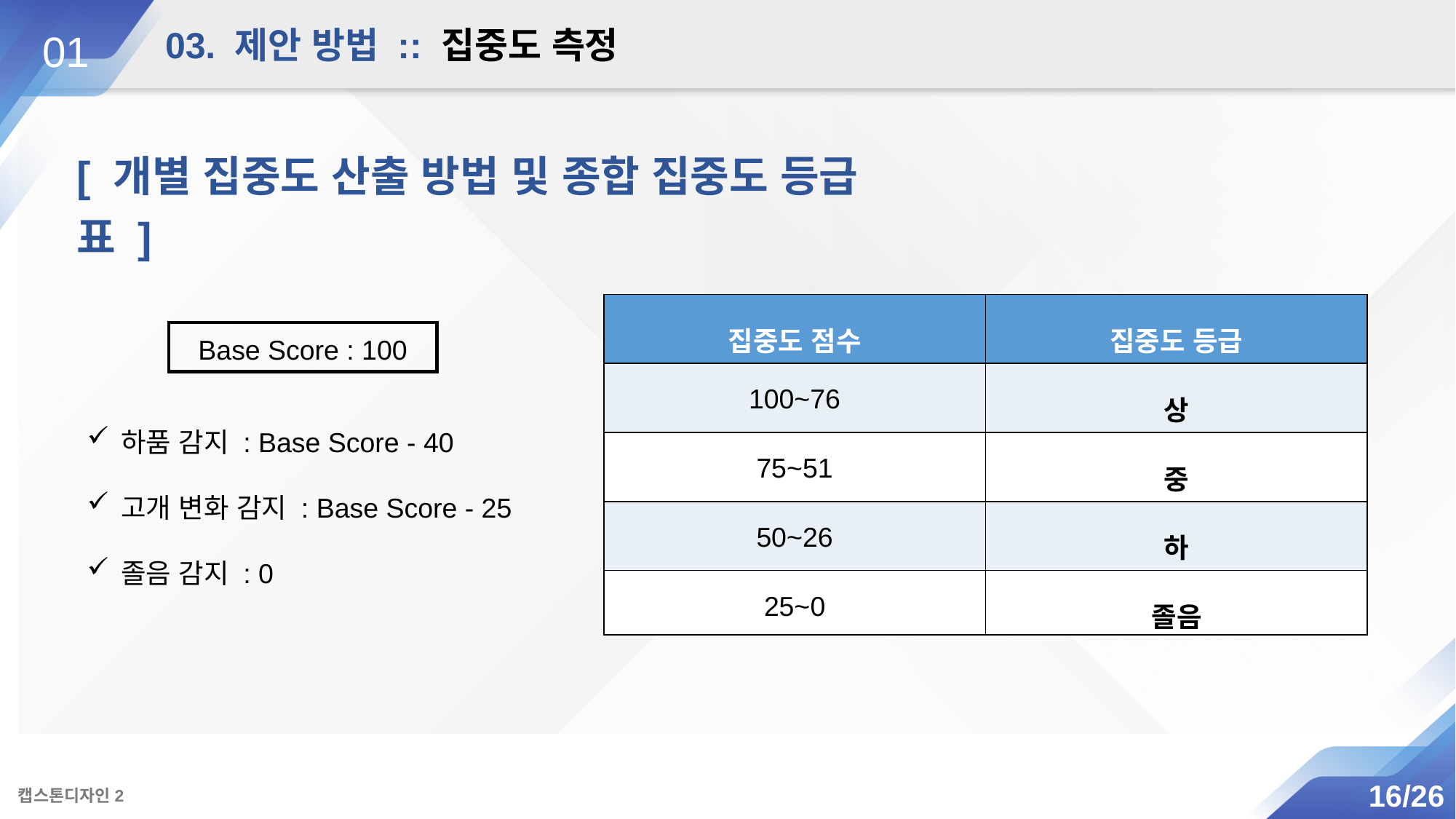

03. 제안 방법 :: 집중도 측정
01
[ 개별 집중도 산출 방법 및 종합 집중도 등급 표 ]

Base Score : 100
| 집중도 점수 | 집중도 등급 |
| --- | --- |
| 100~76 | 상 |
| 75~51 | 중 |
| 50~26 | 하 |
| 25~0 | 졸음 |

하품 감지 : Base Score - 40

고개 변화 감지 : Base Score - 25

졸음 감지 : 0
16/26
캡스톤디자인2